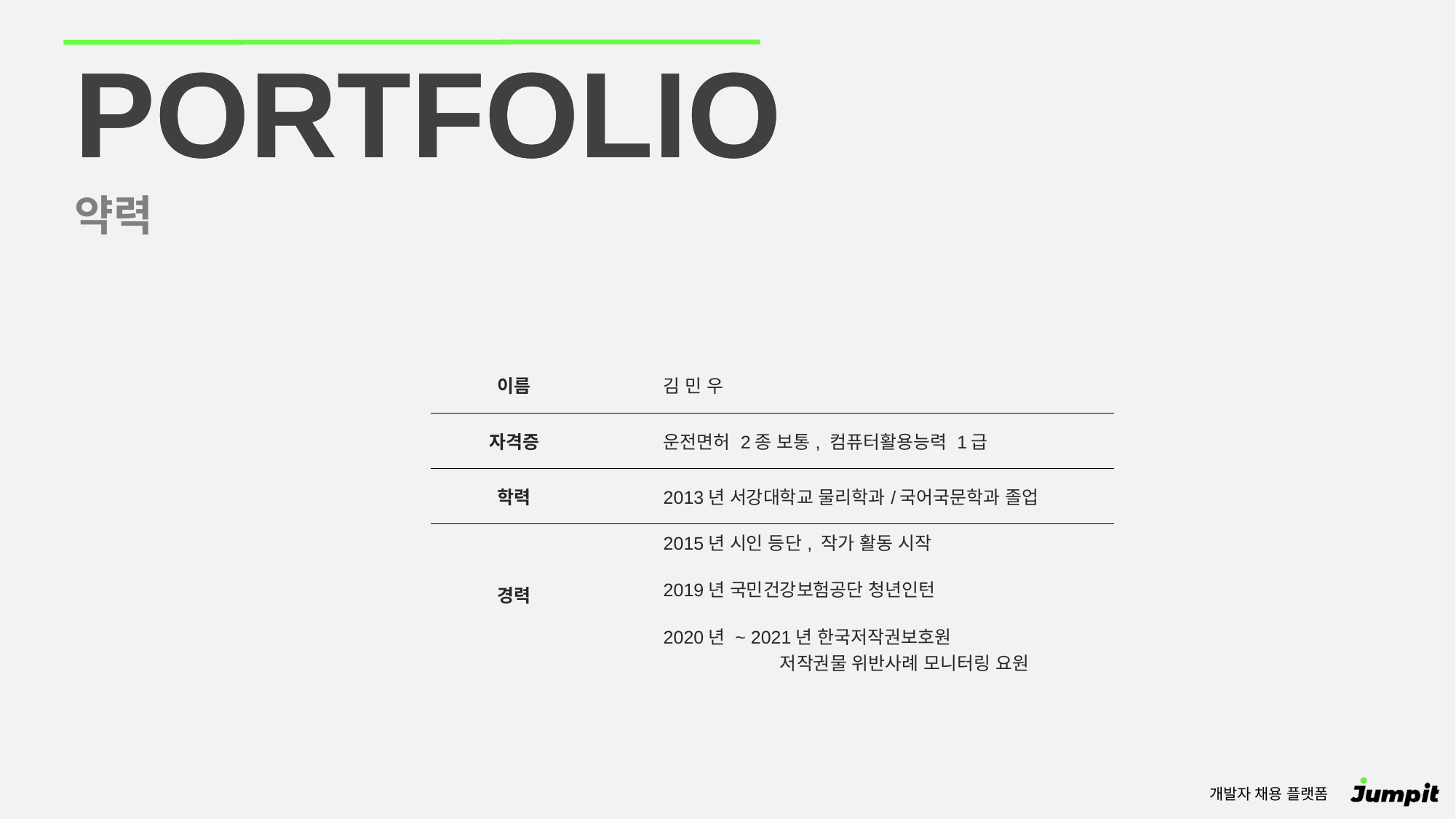

PORTFOLIO
약력
| 이름 | 김 민 우 |
| --- | --- |
| 자격증 | 운전면허 2종 보통, 컴퓨터활용능력 1급 |
| 학력 | 2013년 서강대학교 물리학과/국어국문학과 졸업 |
| 경력 | 2015년 시인 등단, 작가 활동 시작 2019년 국민건강보험공단 청년인턴 2020년 ~ 2021년 한국저작권보호원 저작권물 위반사례 모니터링 요원 |